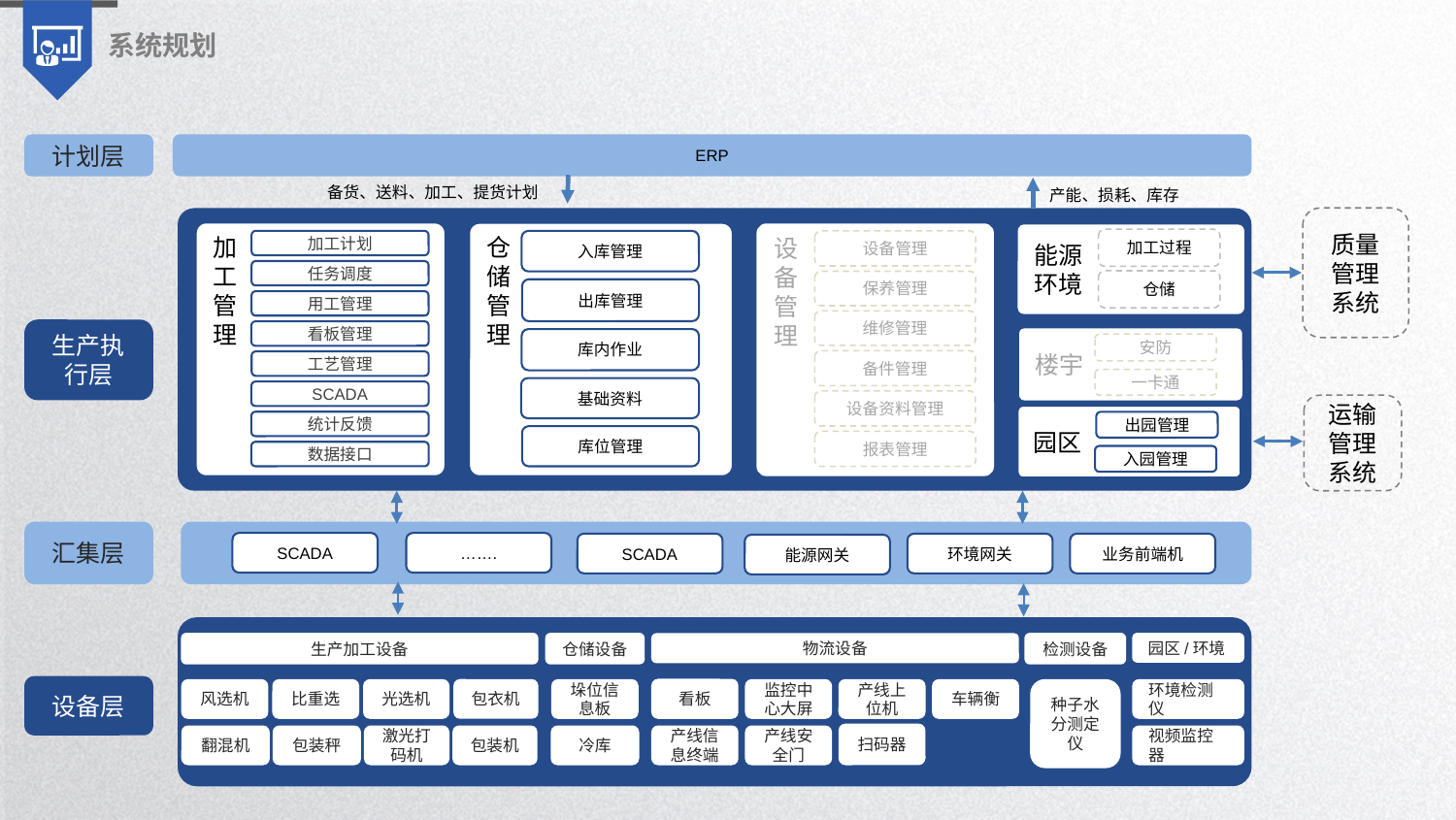

系统规划

ERP
计划层
备货、送料、加工、提货计划
产能、损耗、库存
质量
管理
系统

加
工
管
理
仓
储
管
理
设
备
管
理
能源
环境
加工过程
加工计划
入库管理
设备管理
任务调度
仓储
保养管理
出库管理
用工管理
维修管理
生产执行层
看板管理
楼宇
库内作业
安防
备件管理
工艺管理
一卡通
基础资料
SCADA
设备资料管理
运输
管理
系统
园区
统计反馈
出园管理
库位管理
报表管理
数据接口
入园管理
汇集层

…….
SCADA
SCADA
环境网关
业务前端机
能源网关

仓储设备
园区/环境
生产加工设备
检测设备
物流设备
设备层
看板
包衣机
风选机
比重选
光选机
垛位信息板
监控中心大屏
产线上位机
车辆衡
种子水分测定仪
环境检测仪
扫码器
激光打码机
包装机
翻混机
包装秤
冷库
产线信息终端
产线安全门
视频监控器